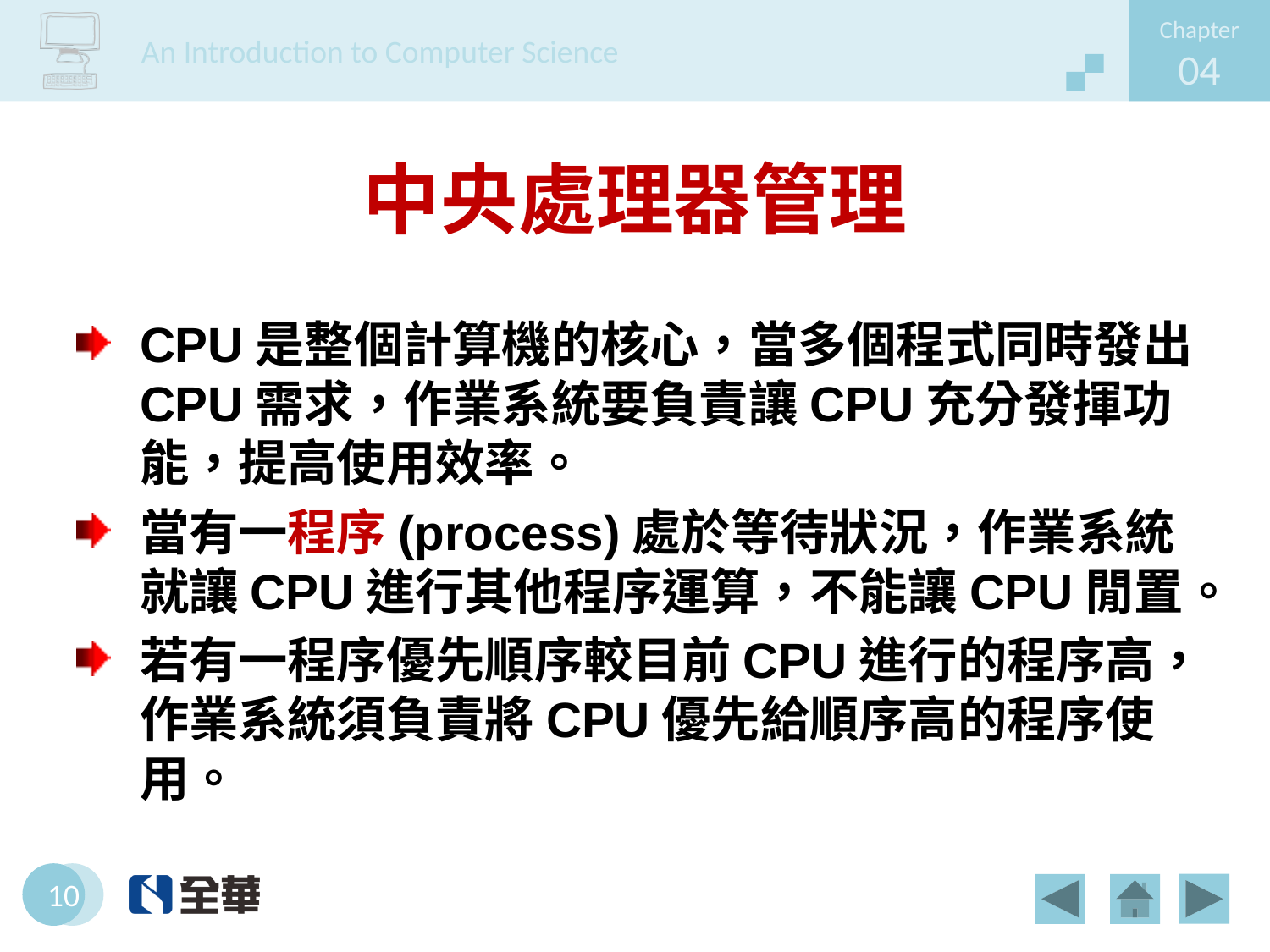

# 中央處理器管理
CPU是整個計算機的核心，當多個程式同時發出CPU需求，作業系統要負責讓CPU充分發揮功能，提高使用效率。
當有一程序(process)處於等待狀況，作業系統就讓CPU進行其他程序運算，不能讓CPU閒置。
若有一程序優先順序較目前CPU進行的程序高，作業系統須負責將CPU優先給順序高的程序使用。